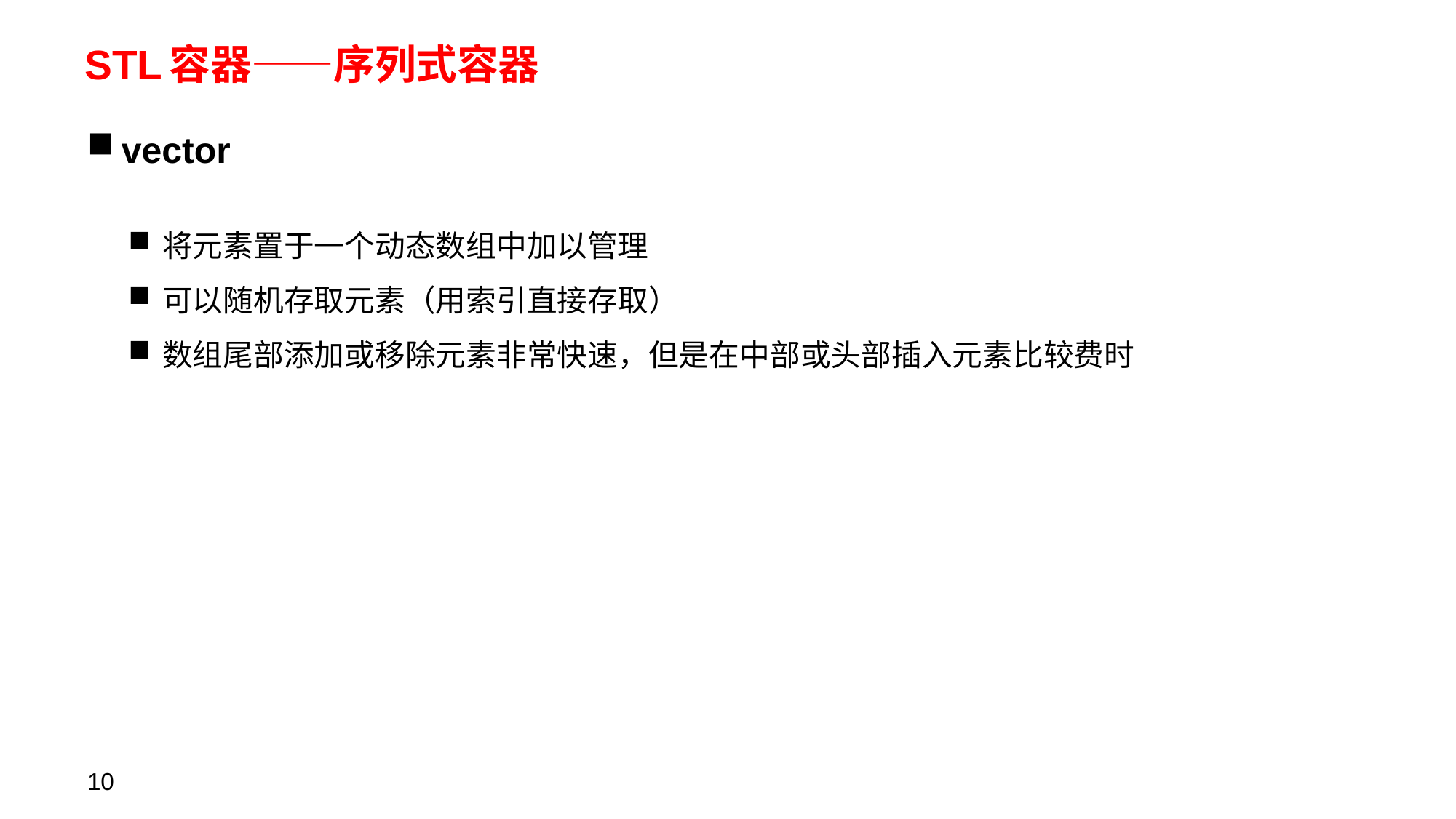

# STL容器——序列式容器
vector
将元素置于一个动态数组中加以管理
可以随机存取元素（用索引直接存取）
数组尾部添加或移除元素非常快速，但是在中部或头部插入元素比较费时
10